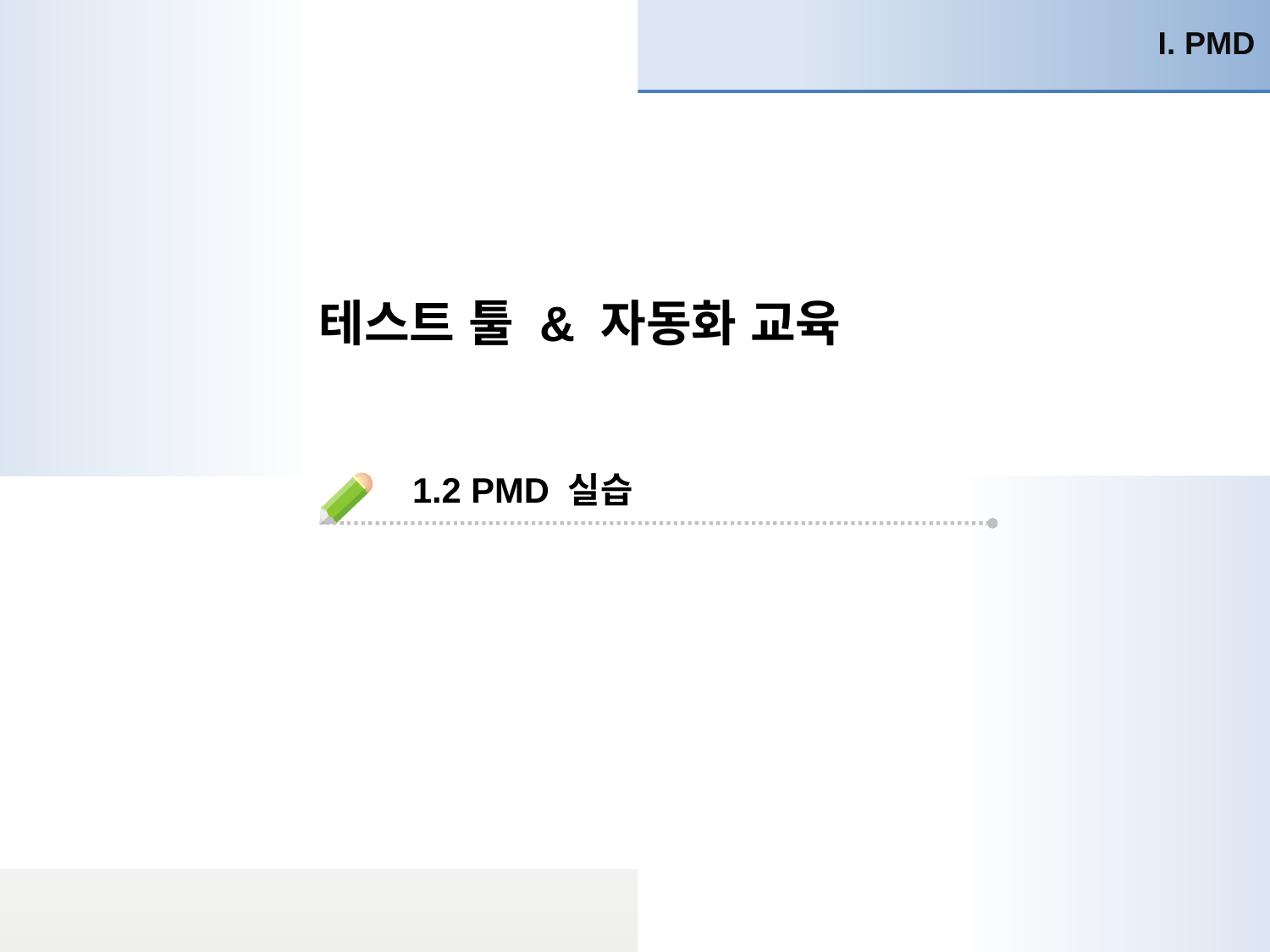

I. PMD
테스트 툴 & 자동화 교육
1.2 PMD 실습